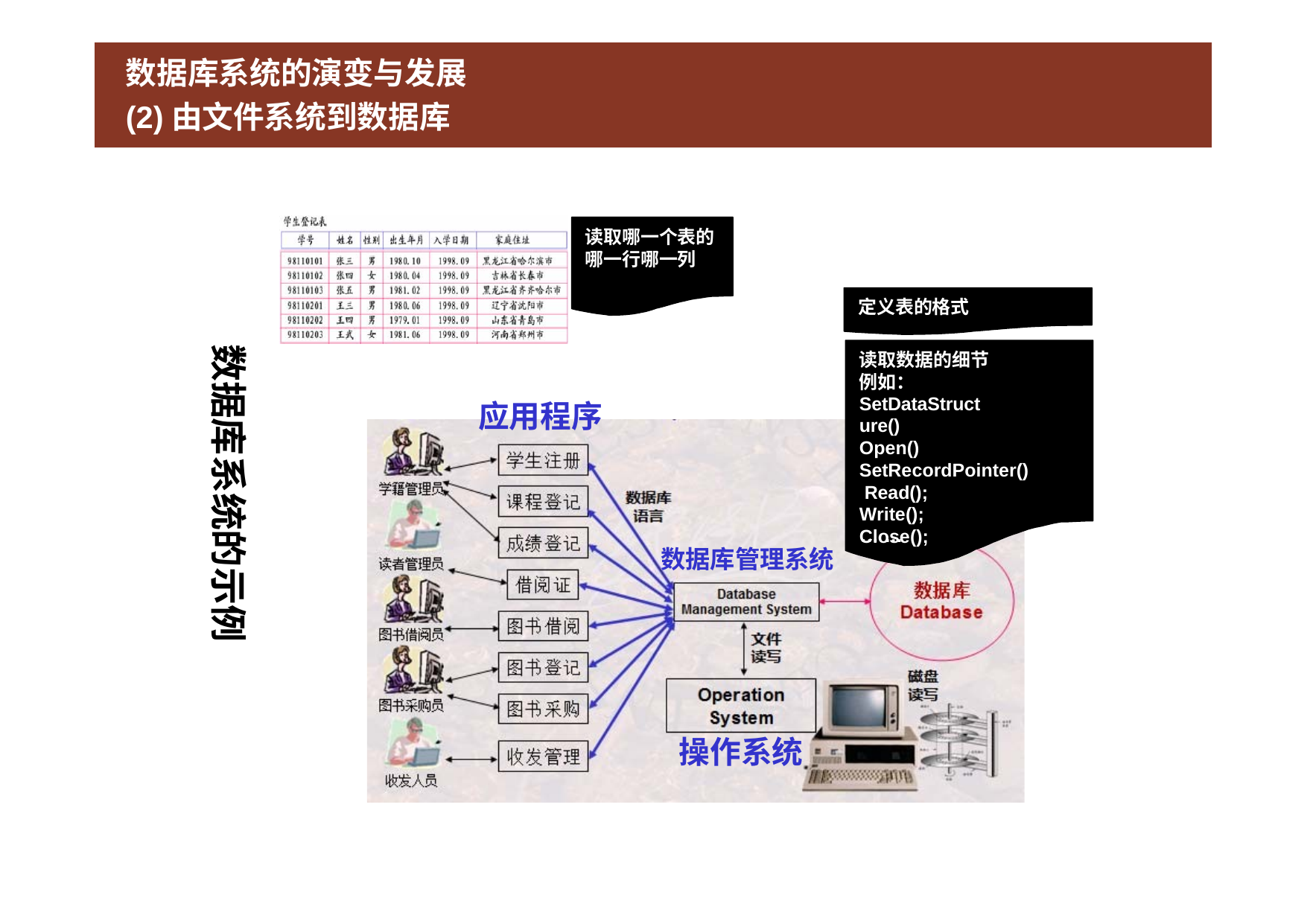

# 数据库系统的演变与发展
(2)由文件系统到数据库

读取哪一个表的 哪一行哪一列

定义表的格式

数据库系统的示例
读取数据的细节 例如：
SetDataStructure()
Open()  SetRecordPointer()  Read();
Write();
Close();
应用程序

… …
数据库管理系统
操作系统